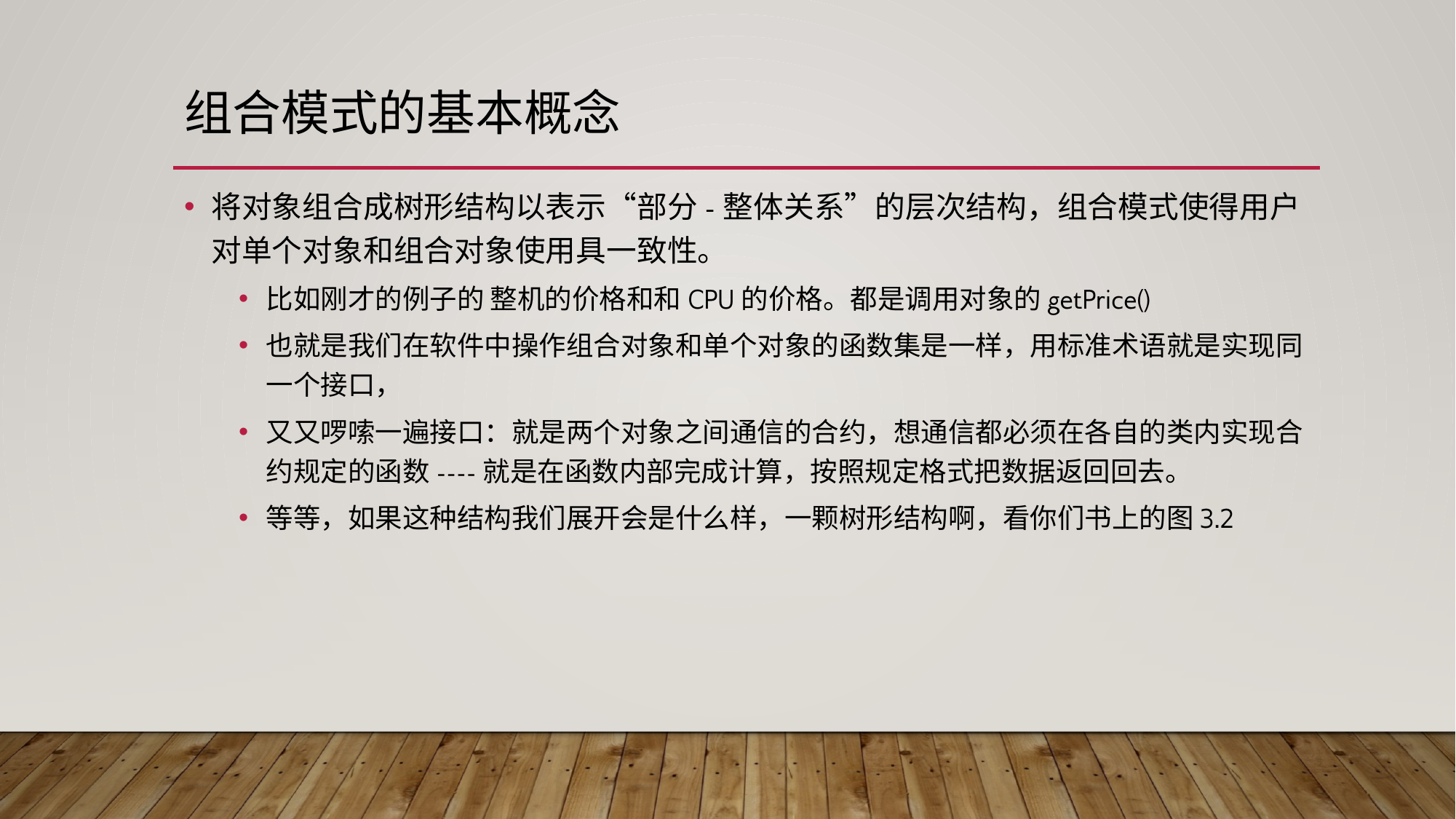

# 组合模式的基本概念
将对象组合成树形结构以表示“部分-整体关系”的层次结构，组合模式使得用户对单个对象和组合对象使用具一致性。
比如刚才的例子的 整机的价格和和CPU的价格。都是调用对象的getPrice()
也就是我们在软件中操作组合对象和单个对象的函数集是一样，用标准术语就是实现同一个接口，
又又啰嗦一遍接口：就是两个对象之间通信的合约，想通信都必须在各自的类内实现合约规定的函数----就是在函数内部完成计算，按照规定格式把数据返回回去。
等等，如果这种结构我们展开会是什么样，一颗树形结构啊，看你们书上的图3.2